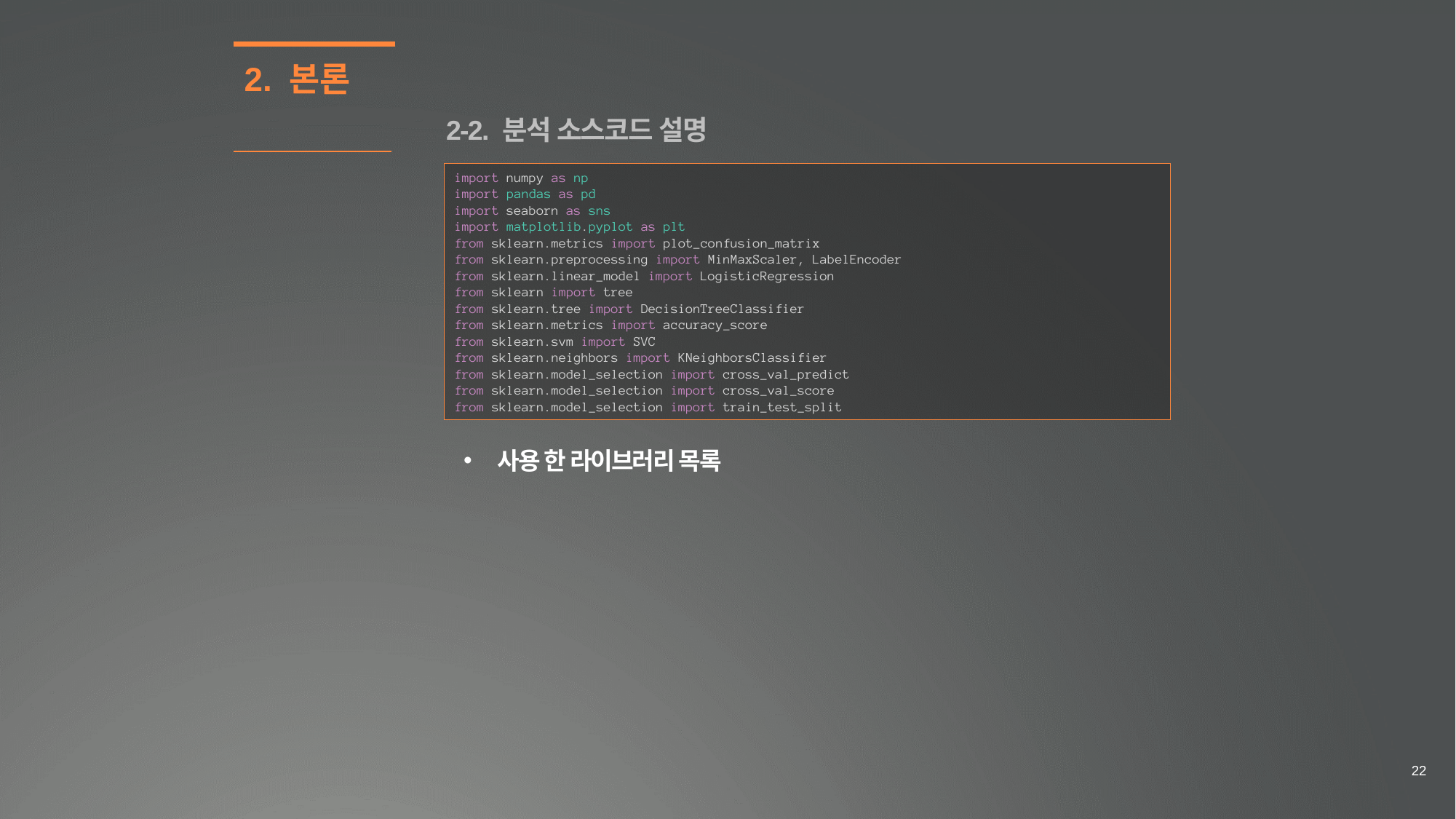

2. 본론
2-2. 분석 소스코드 설명
import numpy as np
import pandas as pd
import seaborn as sns
import matplotlib.pyplot as plt
from sklearn.metrics import plot_confusion_matrix
from sklearn.preprocessing import MinMaxScaler, LabelEncoder
from sklearn.linear_model import LogisticRegression
from sklearn import tree
from sklearn.tree import DecisionTreeClassifier
from sklearn.metrics import accuracy_score
from sklearn.svm import SVC
from sklearn.neighbors import KNeighborsClassifier
from sklearn.model_selection import cross_val_predict
from sklearn.model_selection import cross_val_score
from sklearn.model_selection import train_test_split
사용 한 라이브러리 목록